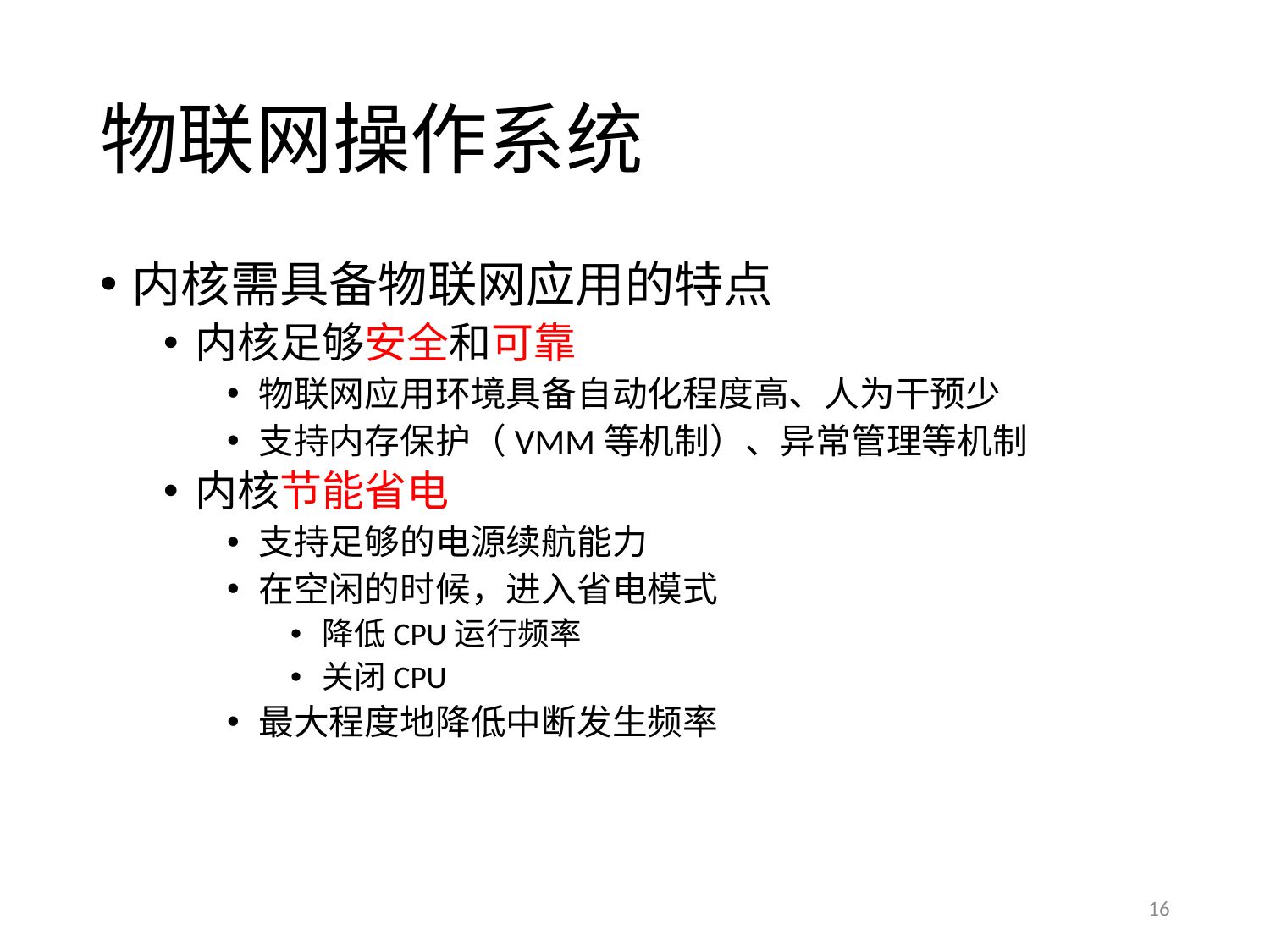

# 物联网操作系统
内核需具备物联网应用的特点
内核足够安全和可靠
物联网应用环境具备自动化程度高、人为干预少
支持内存保护（VMM等机制）、异常管理等机制
内核节能省电
支持足够的电源续航能力
在空闲的时候，进入省电模式
降低CPU运行频率
关闭CPU
最大程度地降低中断发生频率
16